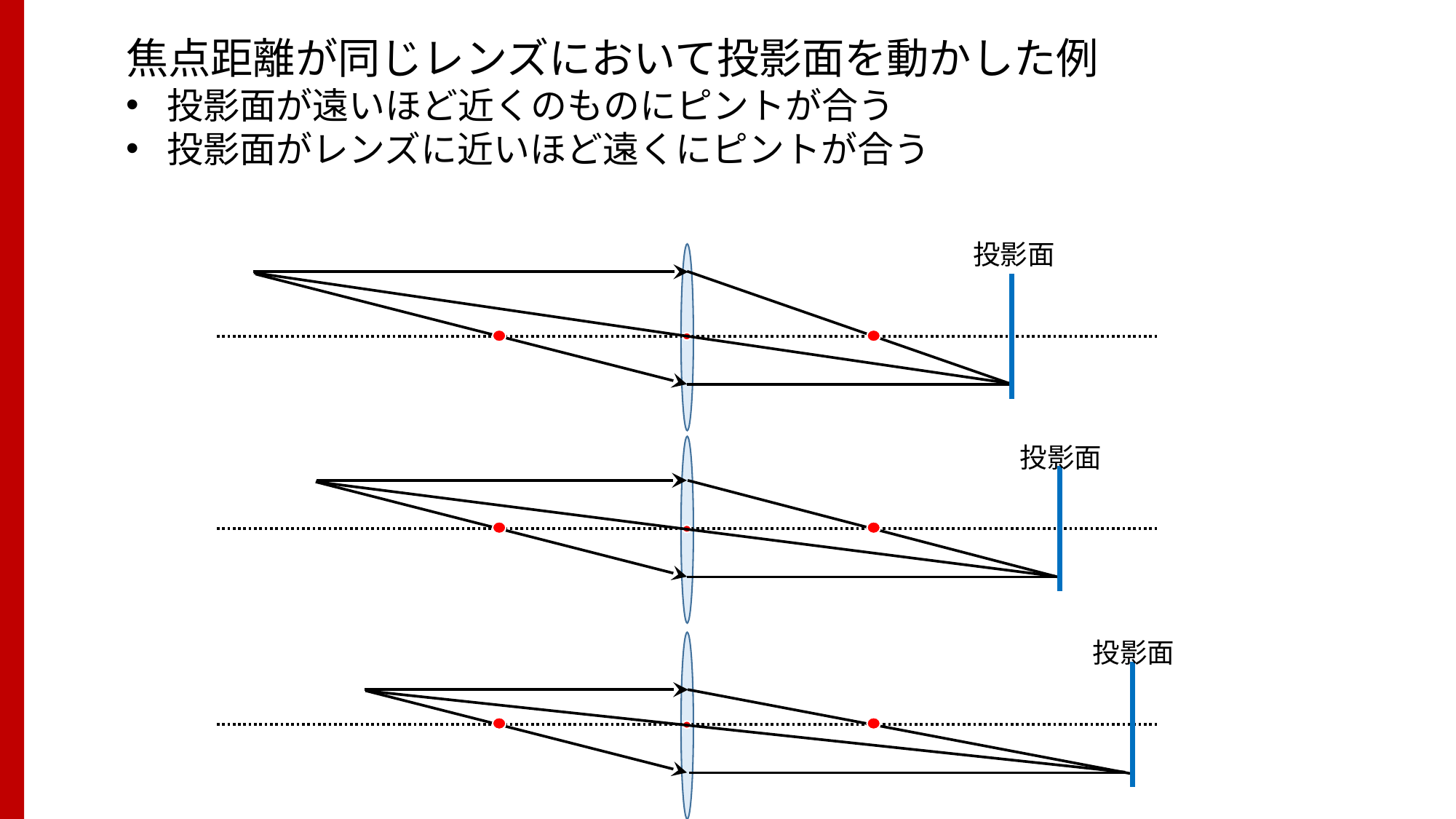

焦点距離が同じレンズにおいて投影面を動かした例
投影面が遠いほど近くのものにピントが合う
投影面がレンズに近いほど遠くにピントが合う
投影面

投影面

投影面